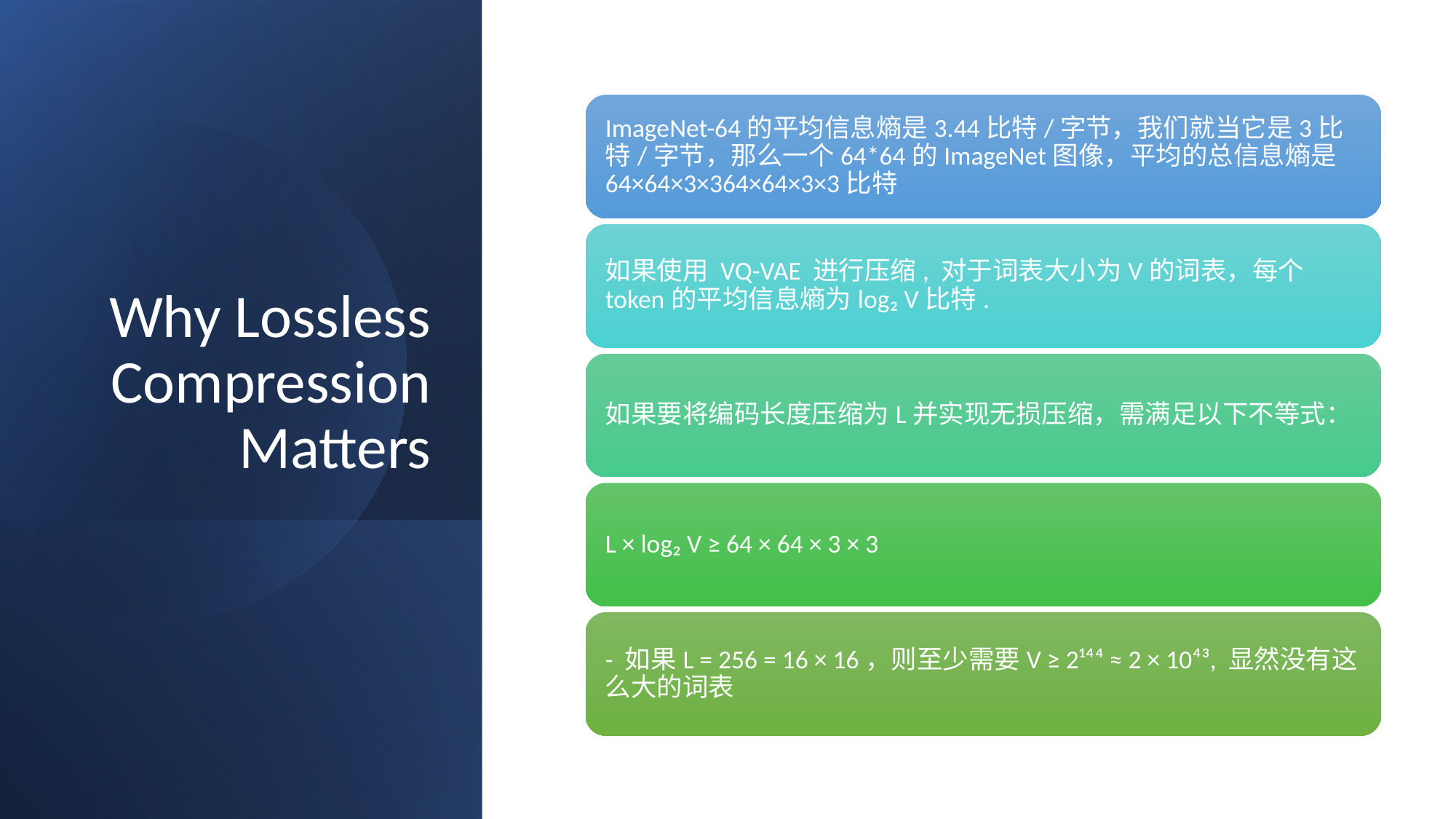

ImageNet-64的平均信息熵是3.44比特/字节，我们就当它是3比特/字节，那么一个64*64的ImageNet图像，平均的总信息熵是64×64×3×364×64×3×3比特
如果使用 VQ-VAE 进行压缩, 对于词表大小为V的词表，每个token的平均信息熵为log₂ V比特.
如果要将编码长度压缩为L并实现无损压缩，需满足以下不等式：
L × log₂ V ≥ 64 × 64 × 3 × 3
- 如果L = 256 = 16 × 16，则至少需要V ≥ 2¹⁴⁴ ≈ 2 × 10⁴³, 显然没有这么大的词表

# Why Lossless Compression Matters